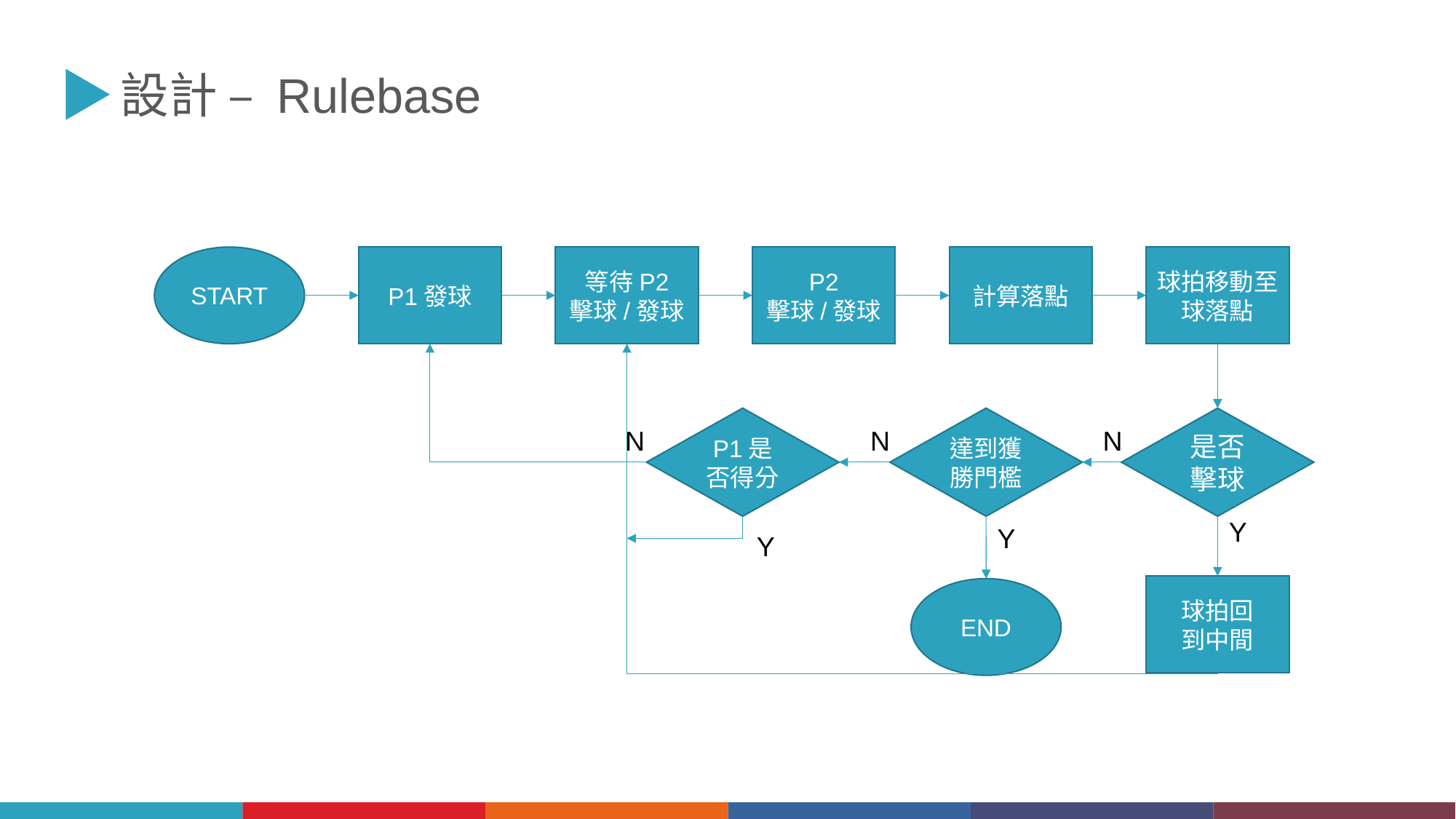

設計 – Rulebase

START
P1發球
等待P2
擊球/發球
P2
擊球/發球
計算落點
球拍移動至球落點
P1是否得分
達到獲勝門檻
是否擊球
N
N
N
Y
Y
Y
球拍回
到中間
END